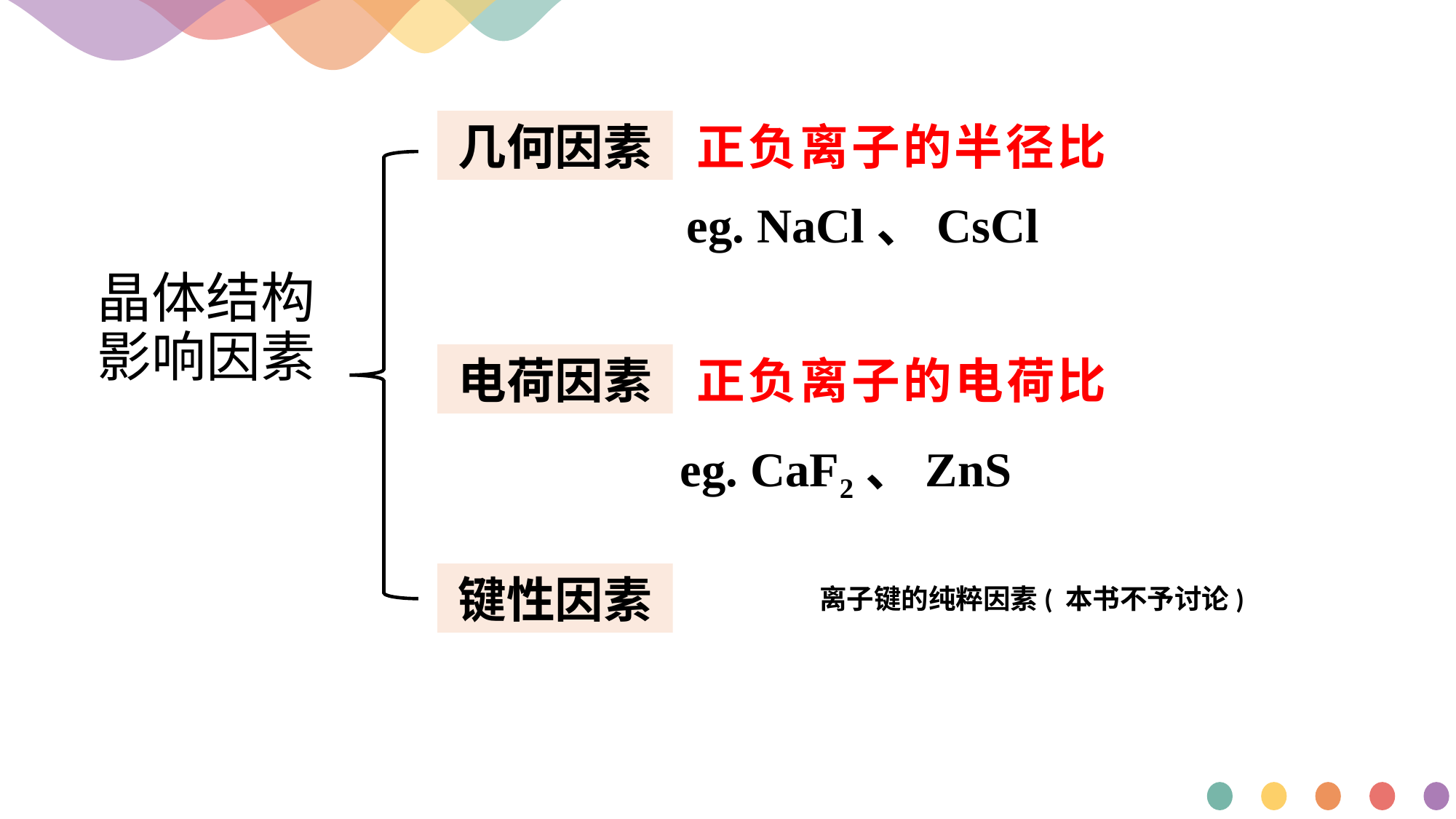

几何因素
正负离子的半径比

eg. NaCl、CsCl
# 晶体结构影响因素
正负离子的电荷比
电荷因素
eg. CaF2、ZnS
键性因素
离子键的纯粹因素( 本书不予讨论)